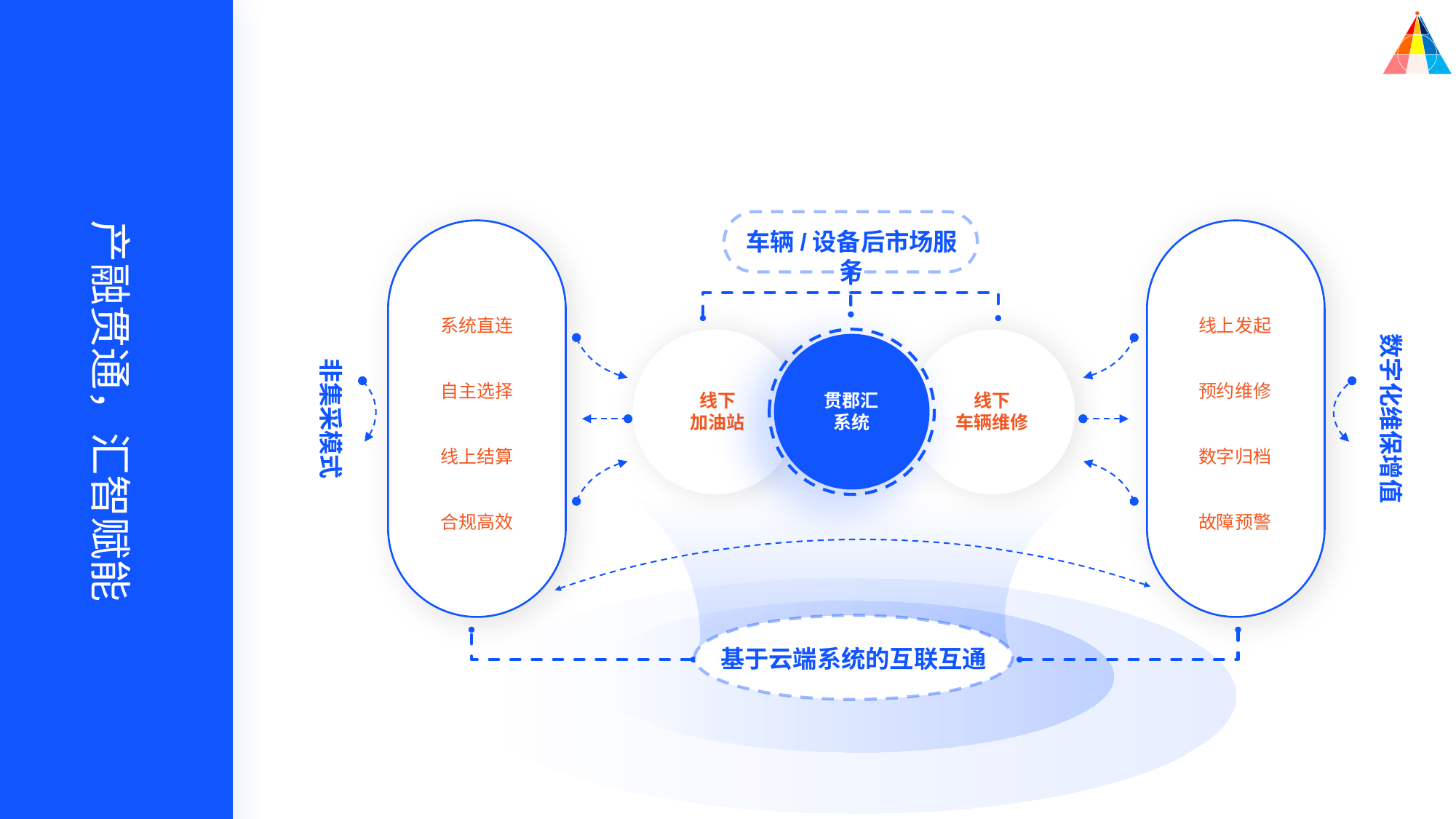

产融贯通，汇智赋能

车辆/设备后市场服务

非集采模式
数字化维保增值
系统直连
自主选择
线上结算
合规高效
线上发起
预约维修
数字归档
故障预警

线下
加油站
贯郡汇
系统
线下
车辆维修

基于云端系统的互联互通